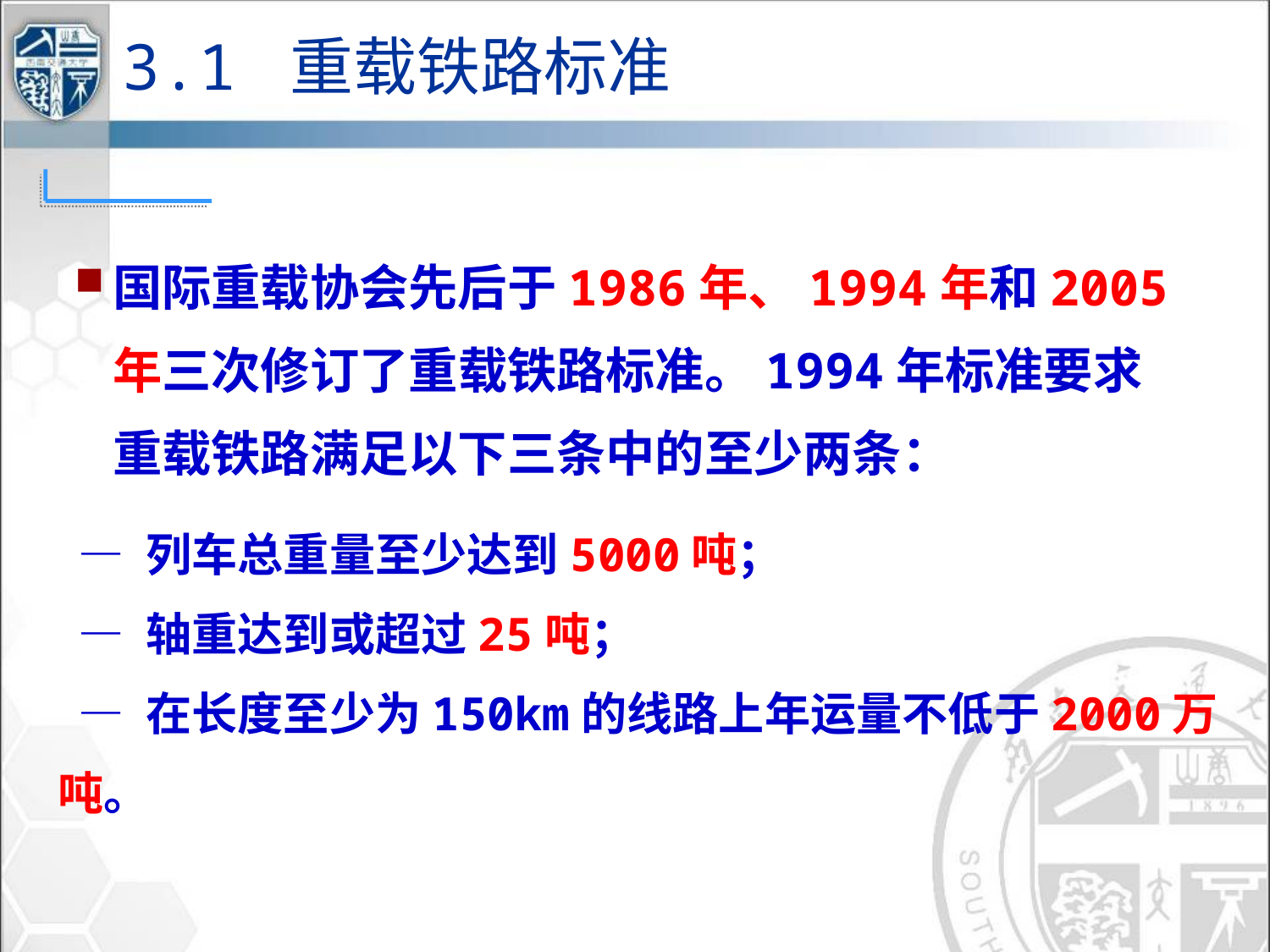

3.1 重载铁路标准

国际重载协会先后于1986年、1994年和2005年三次修订了重载铁路标准。1994年标准要求重载铁路满足以下三条中的至少两条：
  — 列车总重量至少达到5000吨；
  — 轴重达到或超过25吨；
  — 在长度至少为150km的线路上年运量不低于2000万吨。